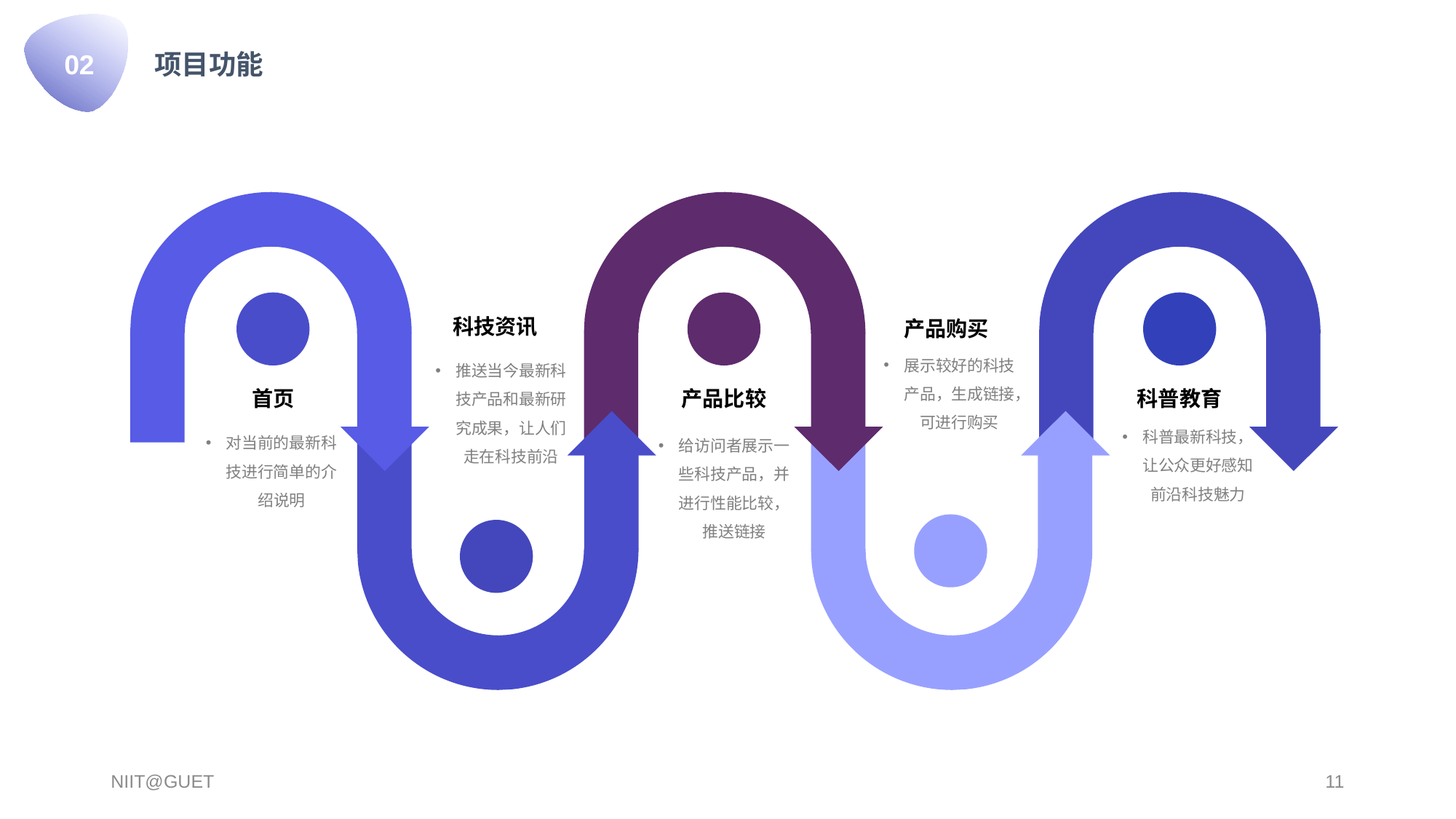

02
项目功能

首页
对当前的最新科技进行简单的介绍说明

产品比较
给访问者展示一些科技产品，并进行性能比较，推送链接

科普教育
科普最新科技，让公众更好感知前沿科技魅力
科技资讯
推送当今最新科技产品和最新研究成果，让人们走在科技前沿

产品购买
展示较好的科技产品，生成链接，可进行购买

NIIT@GUET
11